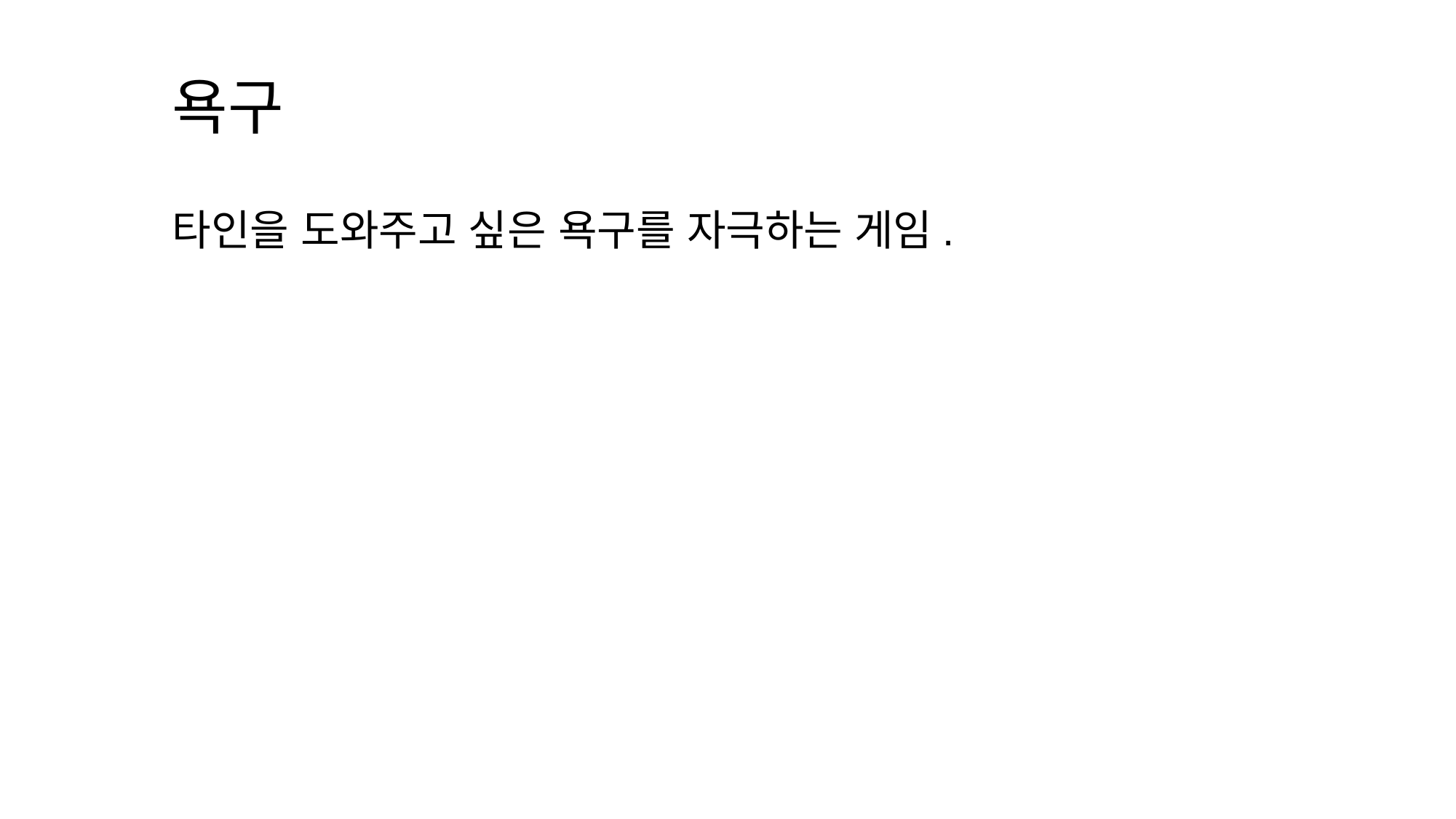

욕구
타인을 도와주고 싶은 욕구를 자극하는 게임.